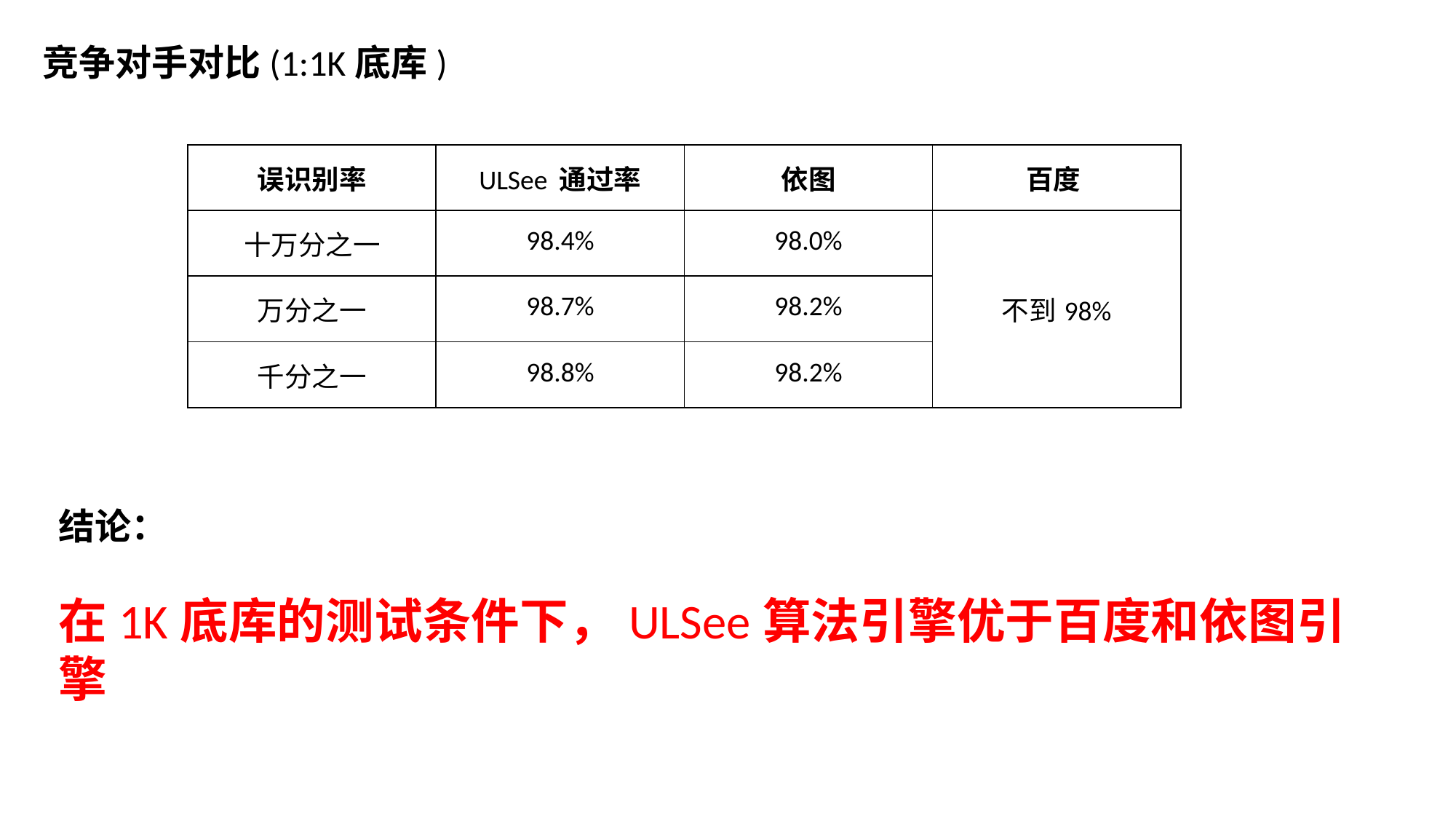

竞争对手对比(1:1K底库)

| 误识别率 | ULSee 通过率 | 依图 | 百度 |
| --- | --- | --- | --- |
| 十万分之一 | 98.4% | 98.0% | 不到98% |
| 万分之一 | 98.7% | 98.2% |  |
| 千分之一 | 98.8% | 98.2% |  |
结论：

在1K底库的测试条件下，ULSee算法引擎优于百度和依图引擎